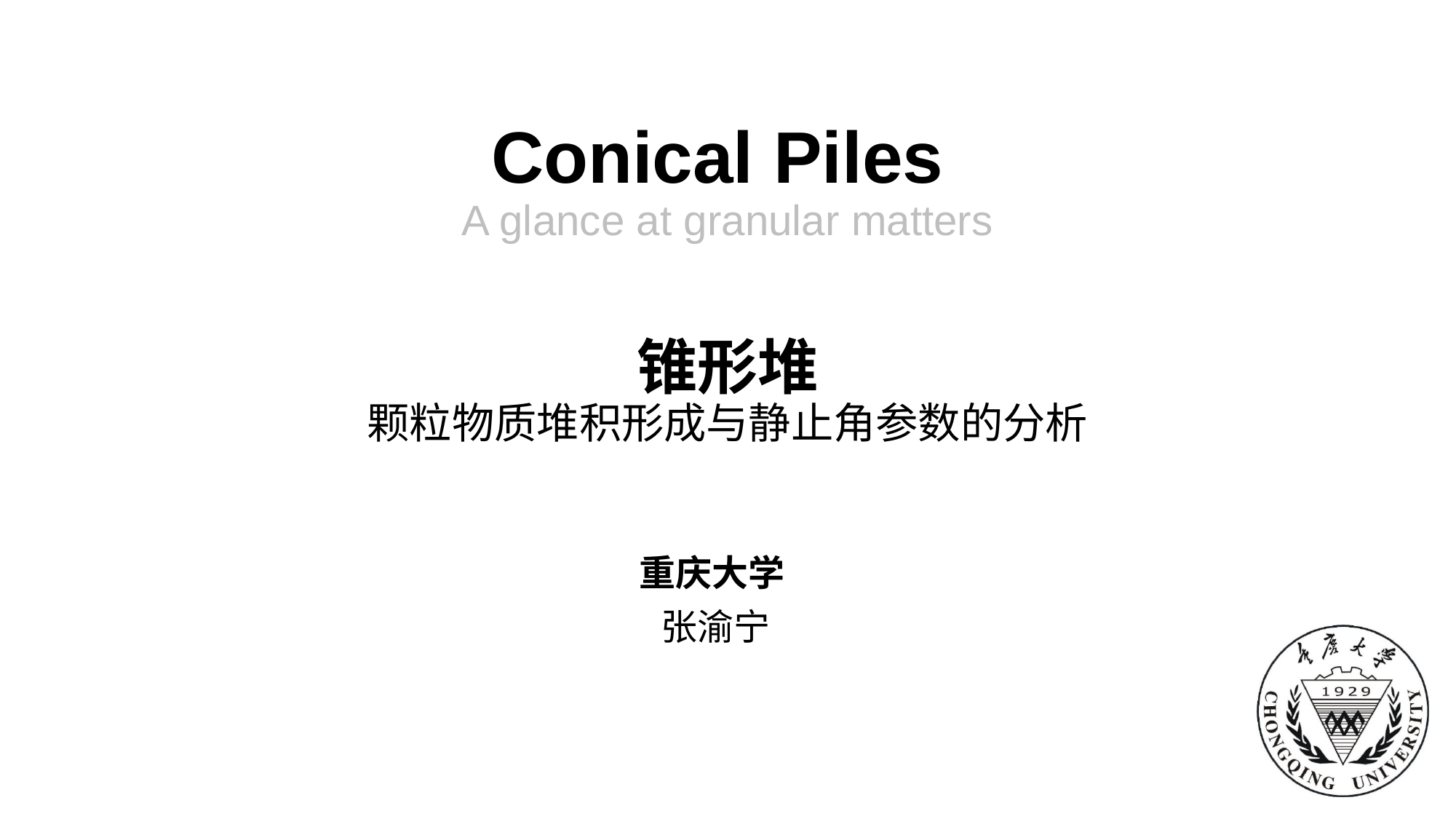

# Conical Piles A glance at granular matters 锥形堆 颗粒物质堆积形成与静止角参数的分析
重庆大学
张渝宁